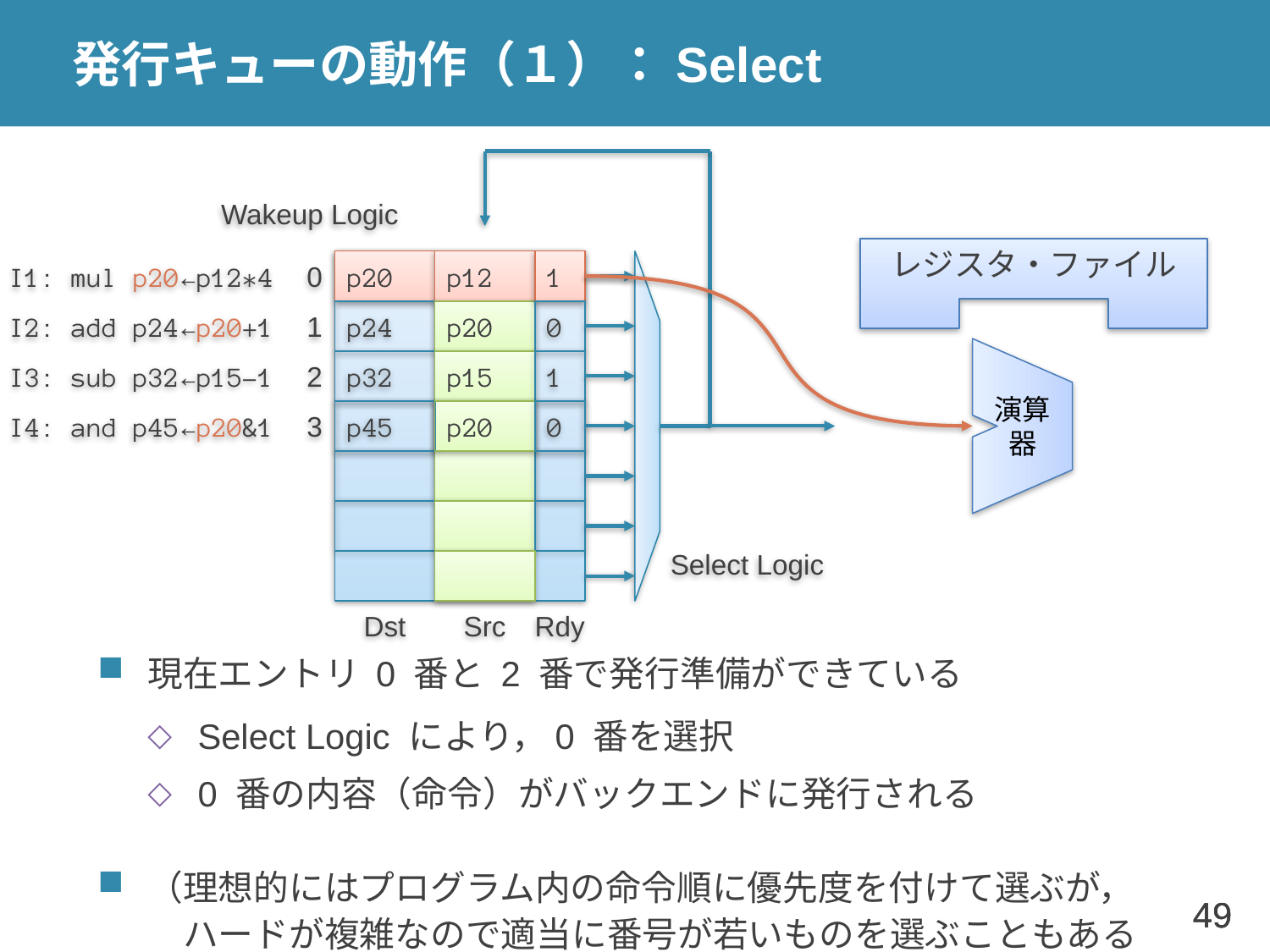

# 発行キューの動作（１）：Select
Wakeup Logic
レジスタ・ファイル
I1: mul p20←p12*4
0
p20
p12
1

I2: add p24←p20+1
1
p24
p20
0
I3: sub p32←p15-1
2
p32
p15
1
演算器
I4: and p45←p20&1
3

p45

p20

0

Select Logic

Dst
Src
Rdy
現在エントリ 0 番と 2 番で発行準備ができている
Select Logic により，0 番を選択
0 番の内容（命令）がバックエンドに発行される
（理想的にはプログラム内の命令順に優先度を付けて選ぶが，
　ハードが複雑なので適当に番号が若いものを選ぶこともある